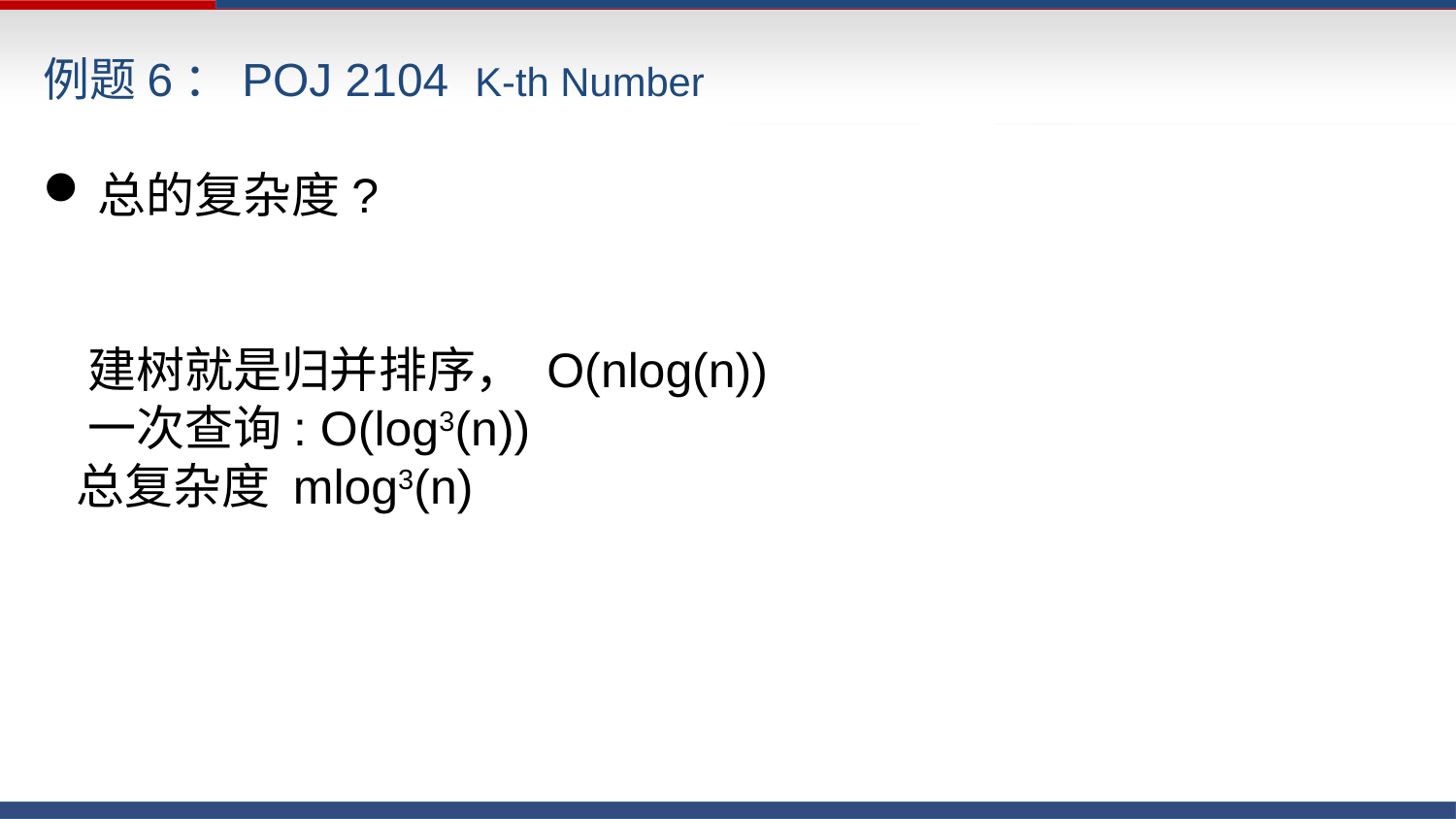

例题6：POJ 2104  K-th Number
总的复杂度?

   建树就是归并排序， O(nlog(n))
   一次查询: O(log3(n))
  总复杂度 mlog3(n)